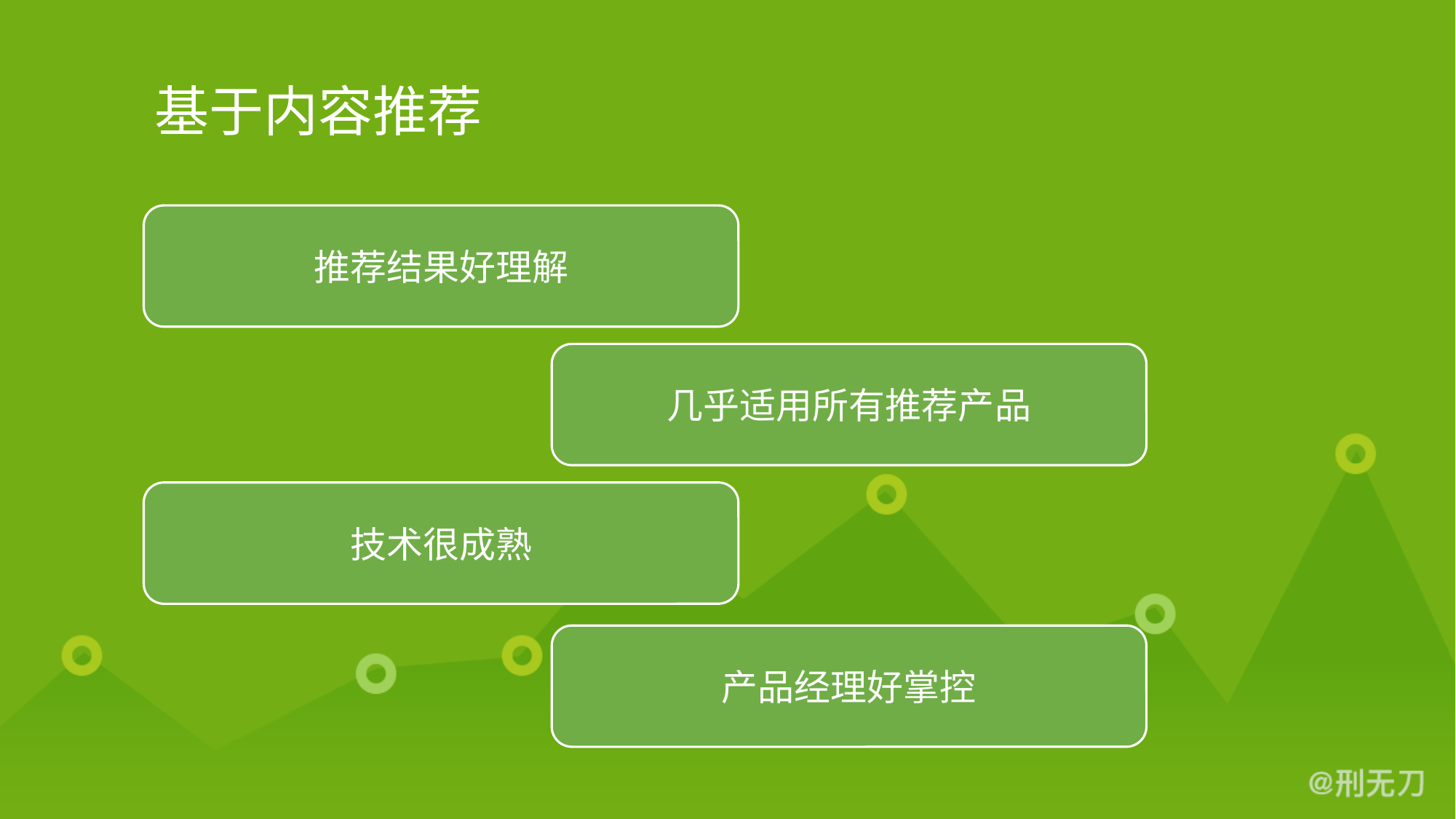

# 基于内容推荐
推荐结果好理解
几乎适用所有推荐产品
技术很成熟
产品经理好掌控